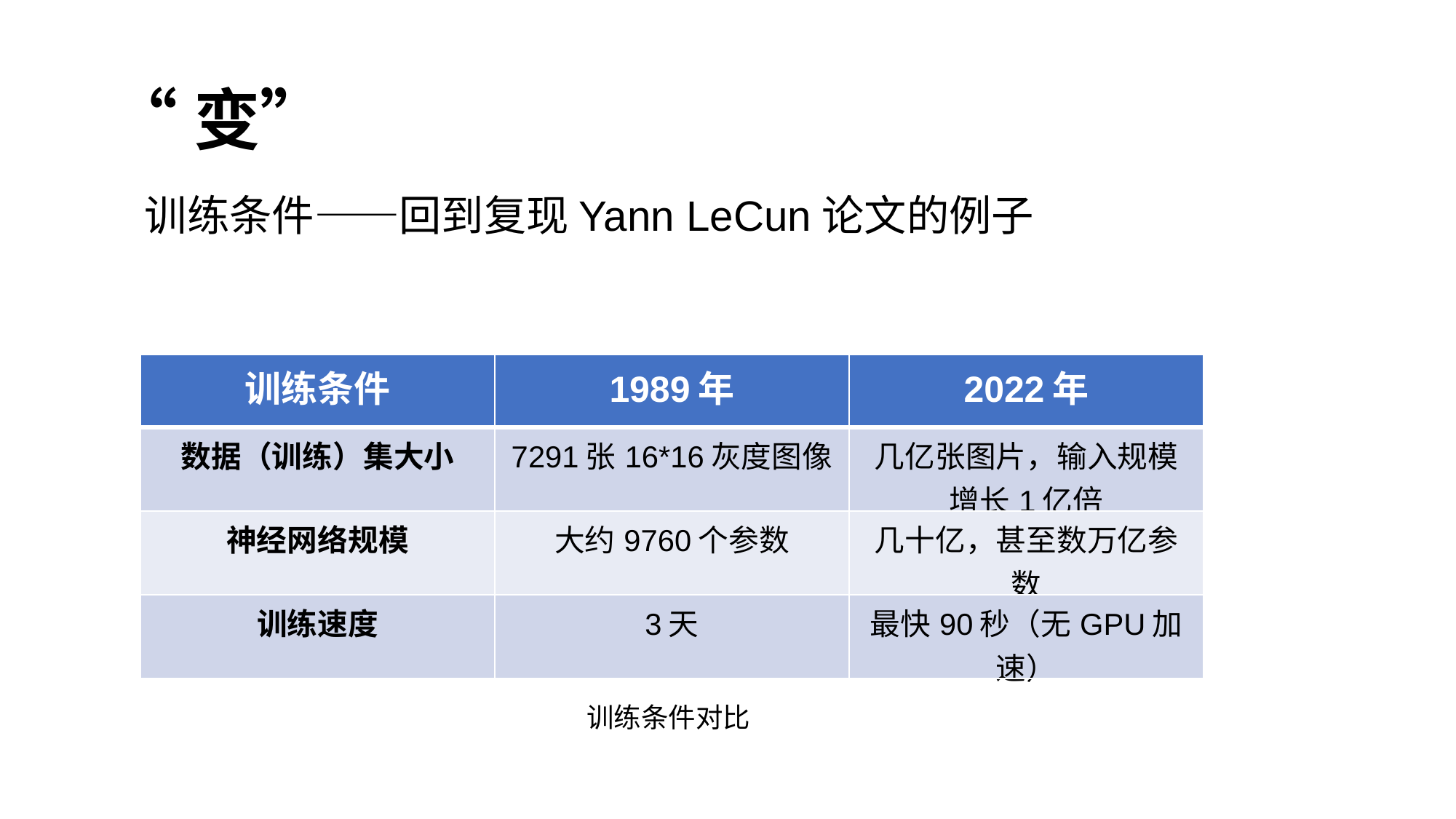

# “变”
训练条件——回到复现Yann LeCun论文的例子
| 训练条件 | 1989年 | 2022年 |
| --- | --- | --- |
| 数据（训练）集大小 | 7291张16\*16灰度图像 | 几亿张图片，输入规模增长1亿倍 |
| 神经网络规模 | 大约9760个参数 | 几十亿，甚至数万亿参数 |
| 训练速度 | 3天 | 最快90秒（无GPU加速） |
训练条件对比